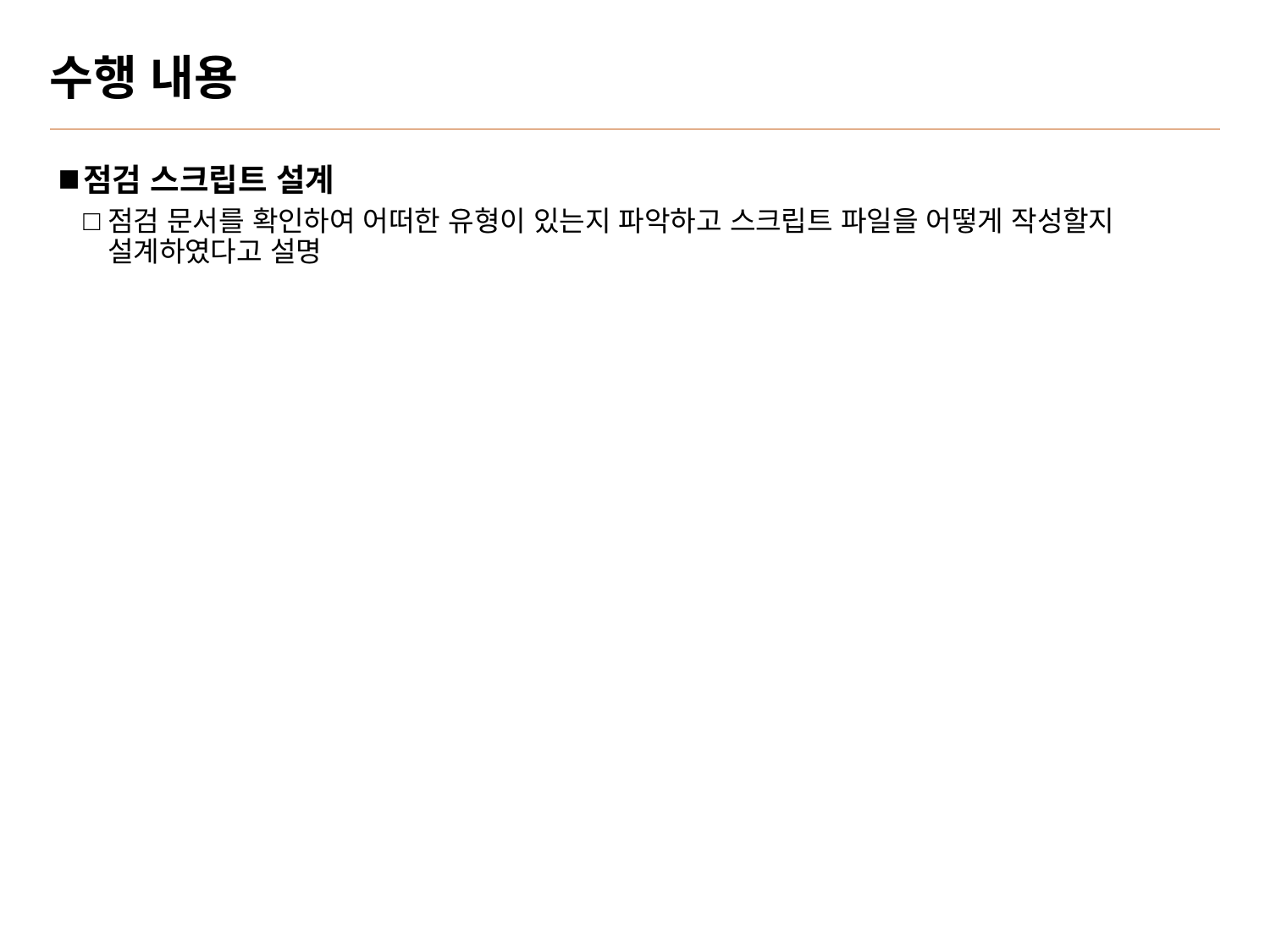

# 수행 내용
점검 스크립트 설계
점검 문서를 확인하여 어떠한 유형이 있는지 파악하고 스크립트 파일을 어떻게 작성할지 설계하였다고 설명